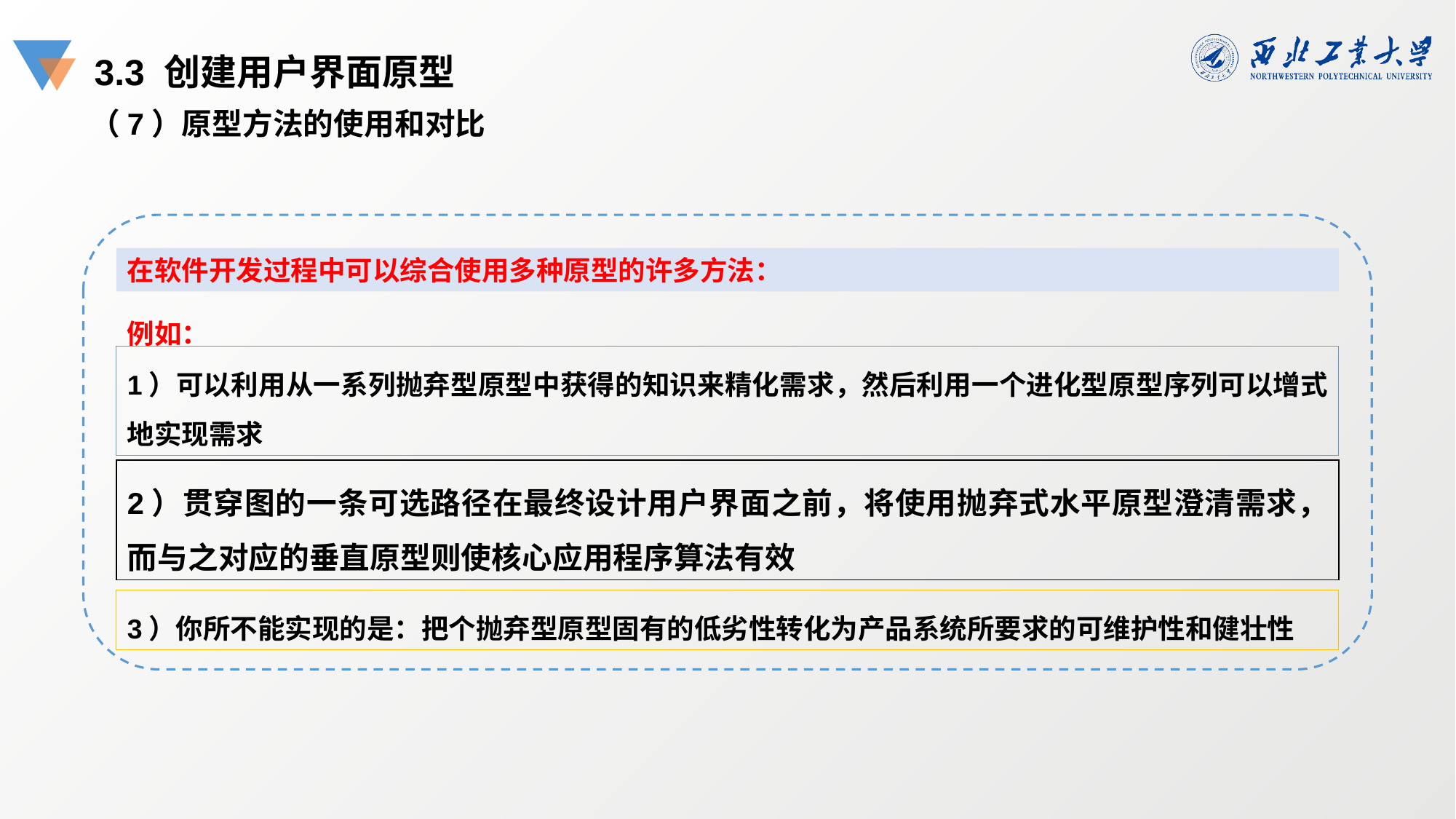

3.3 创建用户界面原型
（7）原型方法的使用和对比

在软件开发过程中可以综合使用多种原型的许多方法：
例如：
1）可以利用从一系列抛弃型原型中获得的知识来精化需求，然后利用一个进化型原型序列可以增式地实现需求
2）贯穿图的一条可选路径在最终设计用户界面之前，将使用抛弃式水平原型澄清需求，而与之对应的垂直原型则使核心应用程序算法有效
3）你所不能实现的是：把个抛弃型原型固有的低劣性转化为产品系统所要求的可维护性和健壮性
29